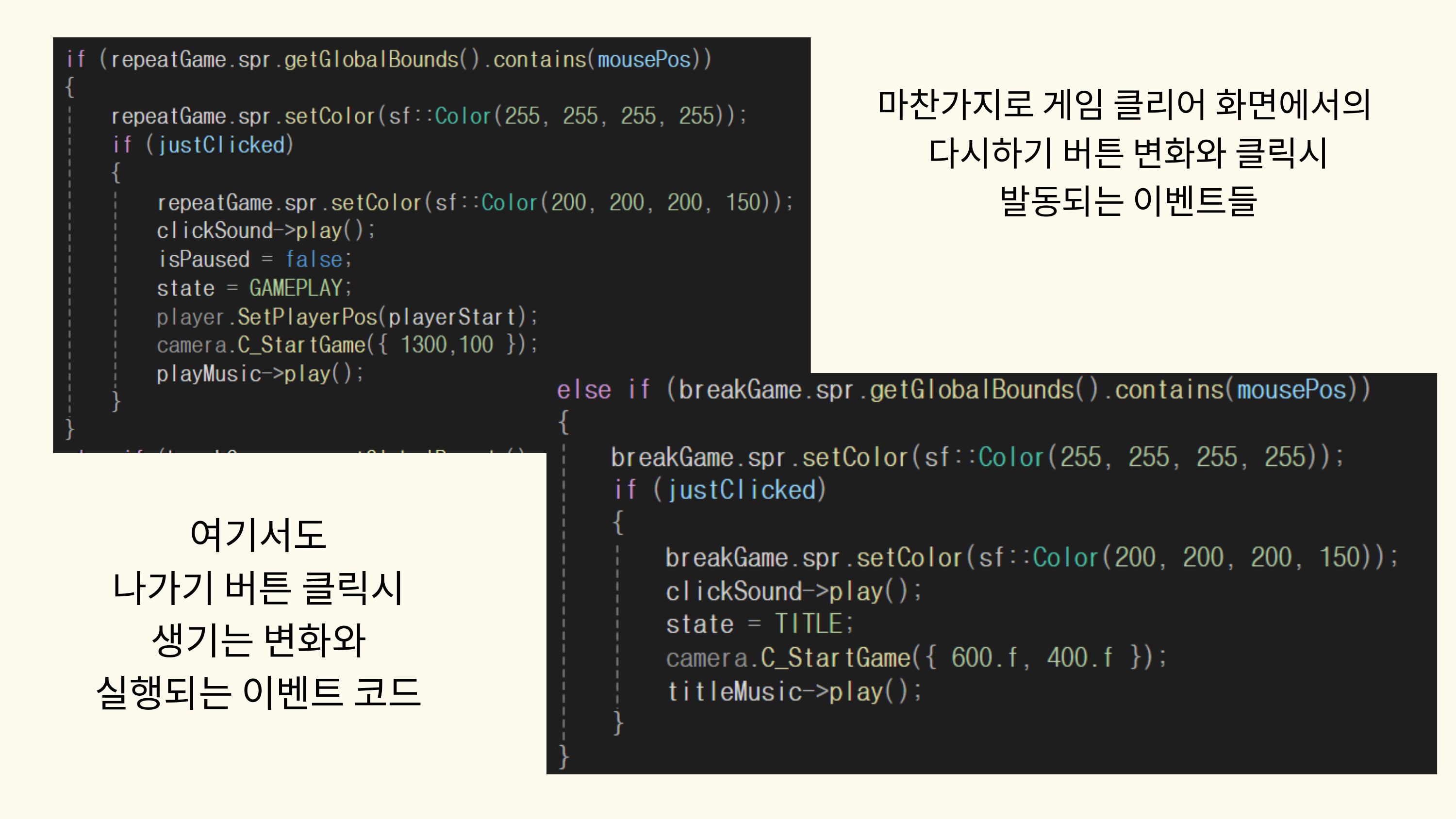

마찬가지로 게임 클리어 화면에서의
다시하기 버튼 변화와 클릭시
발동되는 이벤트들

여기서도
나가기 버튼 클릭시
생기는 변화와
실행되는 이벤트 코드